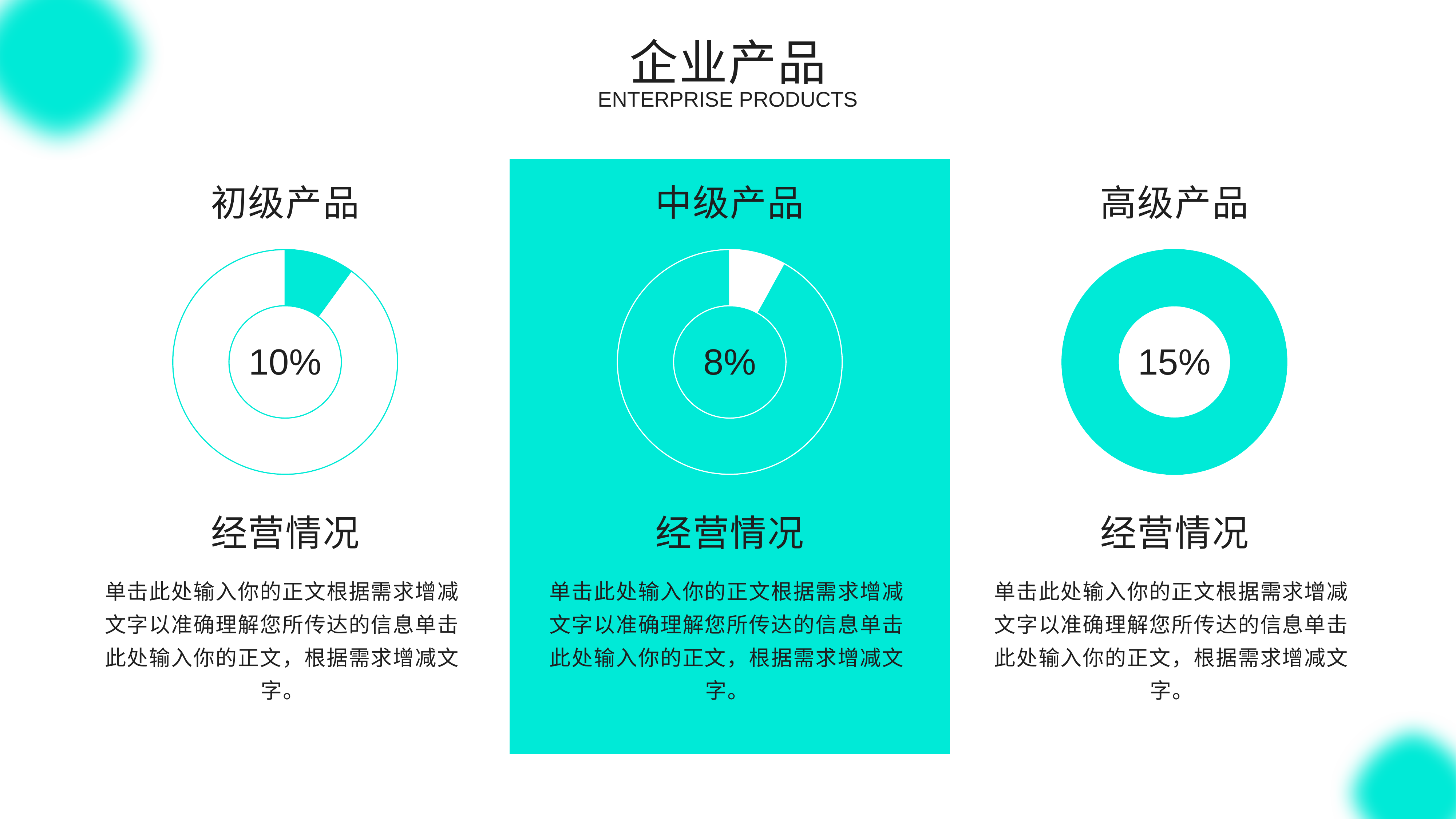

01
# 企业产品
Company Introduction
Enterprise products

初级产品

### Chart

| Category | 销售额 |
|---|---|
| 第一季度 | 10.0 |
| 第二季度 | 90.0 |
10%
经营情况
单击此处输入你的正文根据需求增减文字以准确理解您所传达的信息单击此处输入你的正文，根据需求增减文字。
中级产品

### Chart

| Category | 销售额 |
|---|---|
| 第一季度 | 8.0 |
| 第二季度 | 92.0 |
8%
经营情况
单击此处输入你的正文根据需求增减文字以准确理解您所传达的信息单击此处输入你的正文，根据需求增减文字。
高级产品

### Chart

| Category | 销售额 |
|---|---|
| 第一季度 | 15.0 |
| 第二季度 | 85.0 |
经营情况
单击此处输入你的正文根据需求增减文字以准确理解您所传达的信息单击此处输入你的正文，根据需求增减文字。
15%